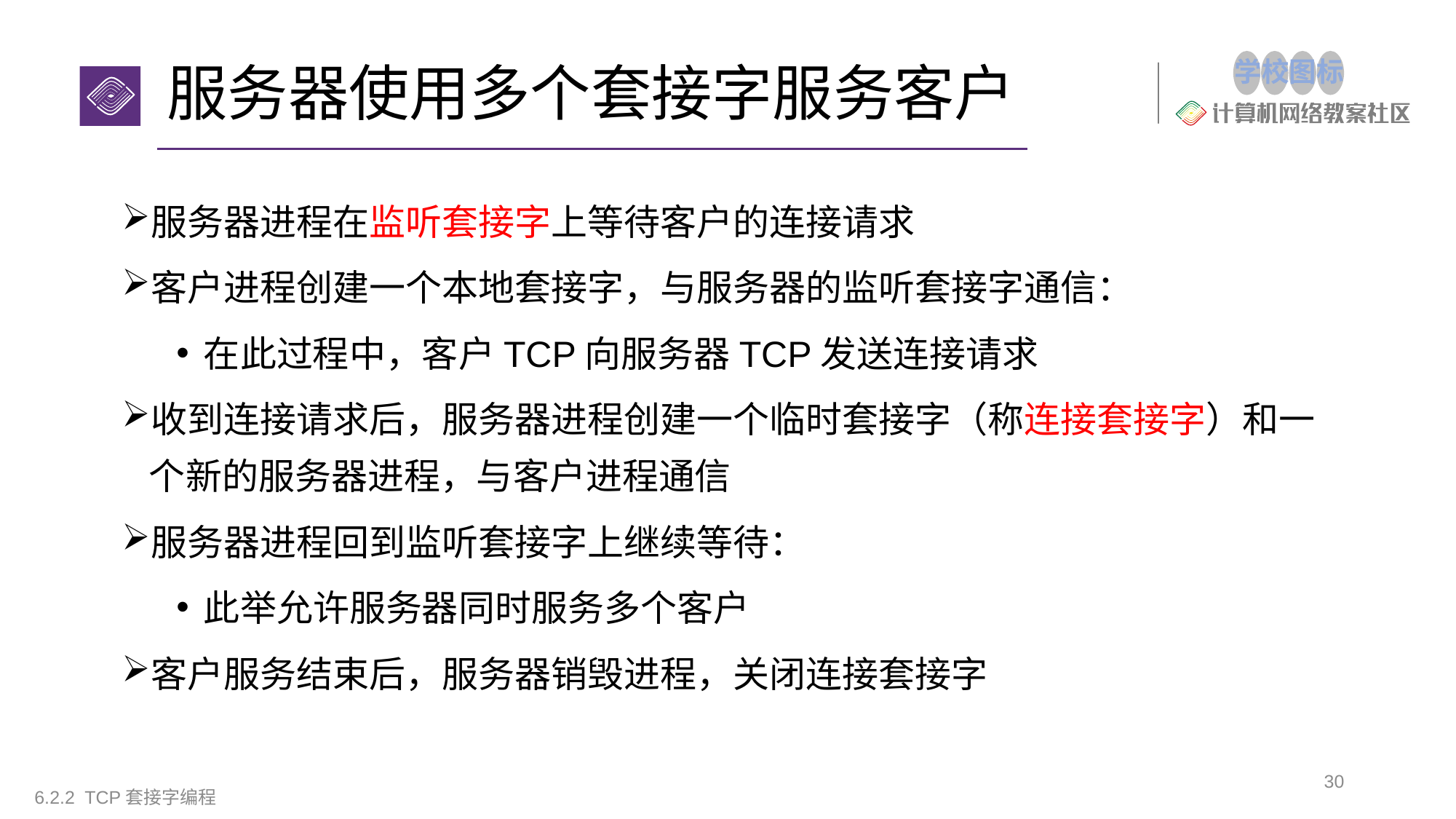

# 服务器使用多个套接字服务客户
服务器进程在监听套接字上等待客户的连接请求
客户进程创建一个本地套接字，与服务器的监听套接字通信：
在此过程中，客户TCP向服务器TCP发送连接请求
收到连接请求后，服务器进程创建一个临时套接字（称连接套接字）和一个新的服务器进程，与客户进程通信
服务器进程回到监听套接字上继续等待：
此举允许服务器同时服务多个客户
客户服务结束后，服务器销毁进程，关闭连接套接字

30
6.2.2  TCP套接字编程